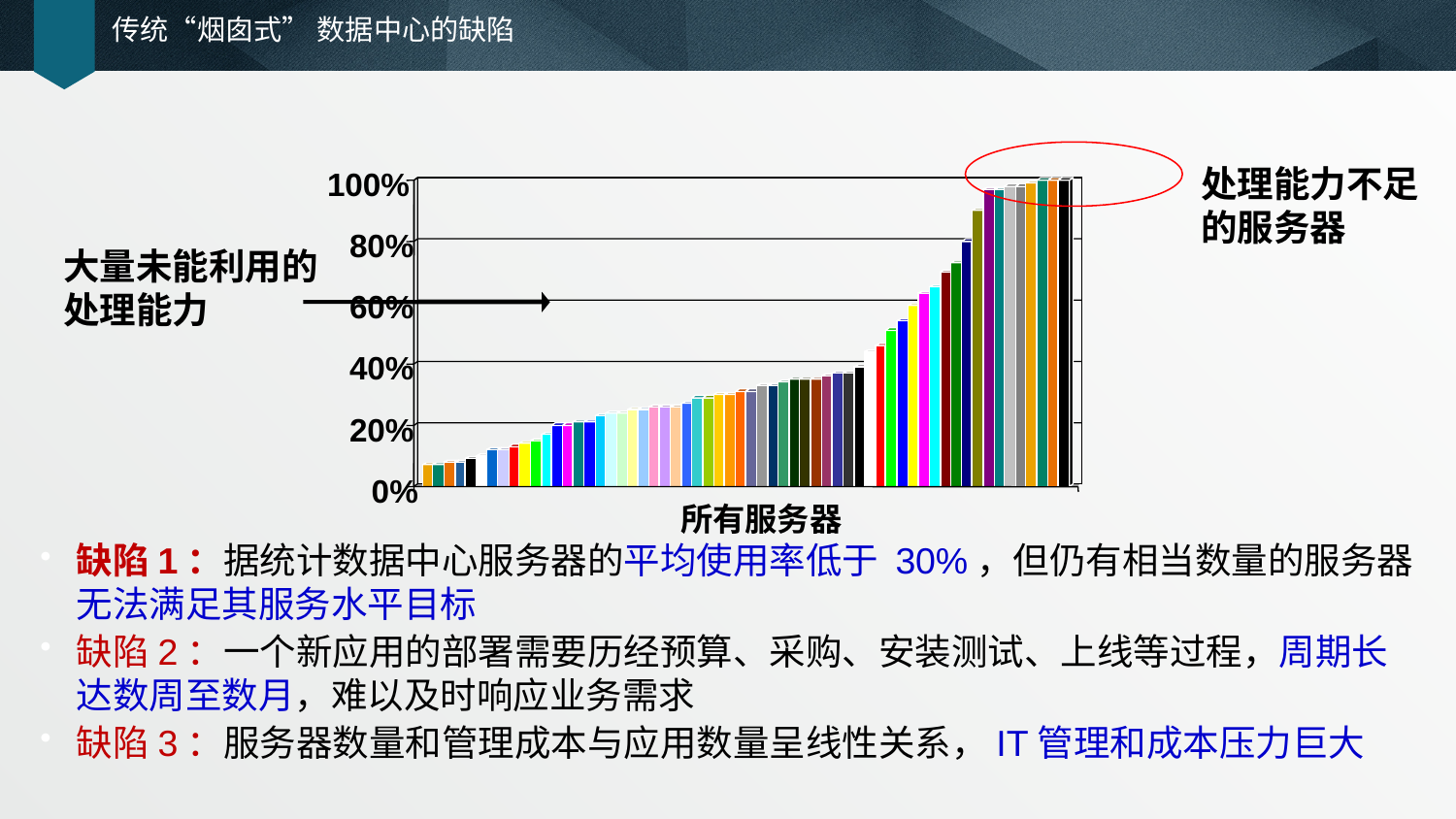

# 传统“烟囱式” 数据中心的缺陷

100%

80%

60%

40%

20%

0%

所有服务器
处理能力不足的服务器
大量未能利用的处理能力

缺陷1：据统计数据中心服务器的平均使用率低于 30%，但仍有相当数量的服务器无法满足其服务水平目标
缺陷2：一个新应用的部署需要历经预算、采购、安装测试、上线等过程，周期长达数周至数月，难以及时响应业务需求
缺陷3：服务器数量和管理成本与应用数量呈线性关系，IT管理和成本压力巨大